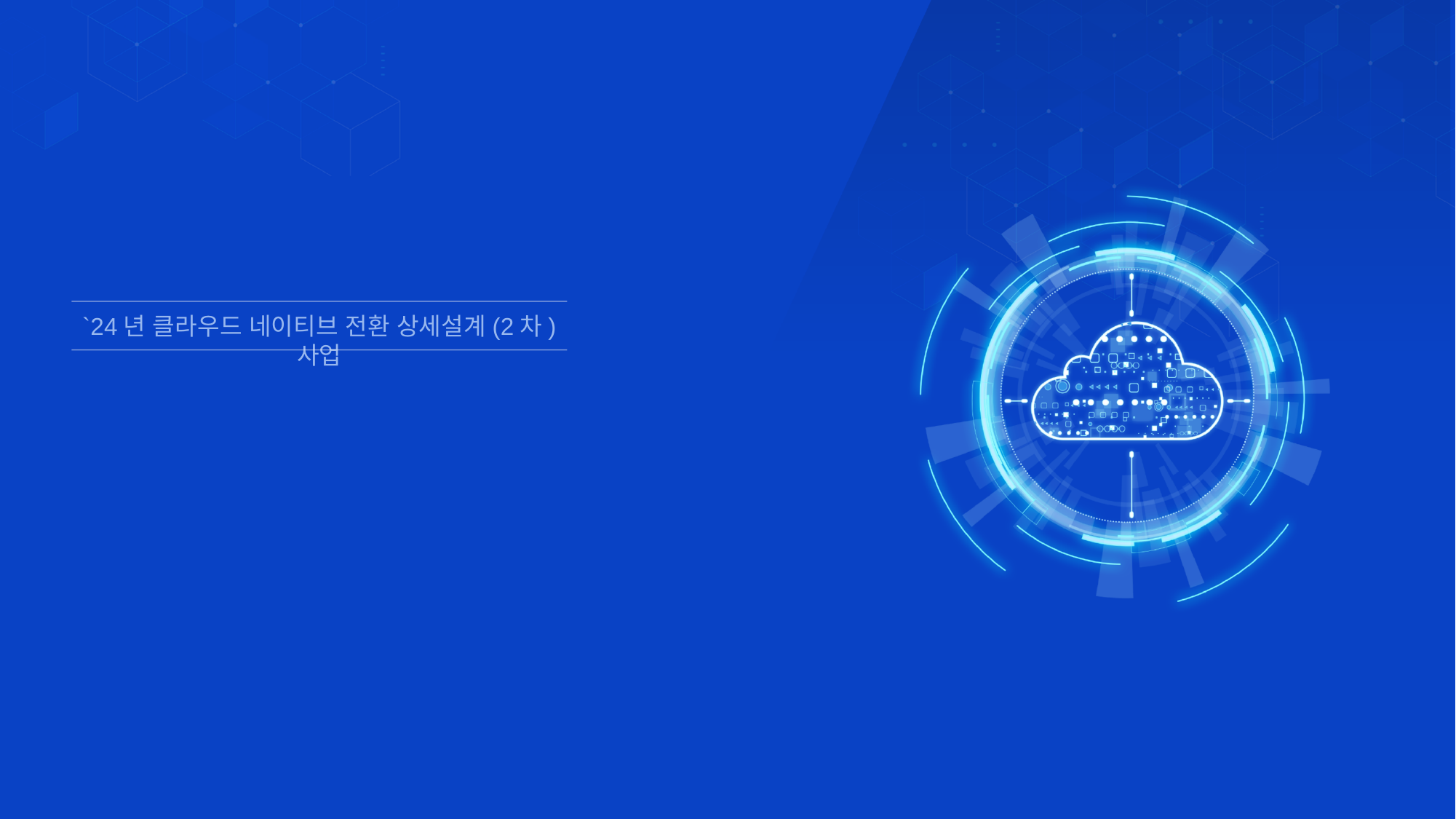

`24년 클라우드 네이티브 전환 상세설계(2차) 사업
감사합니다.